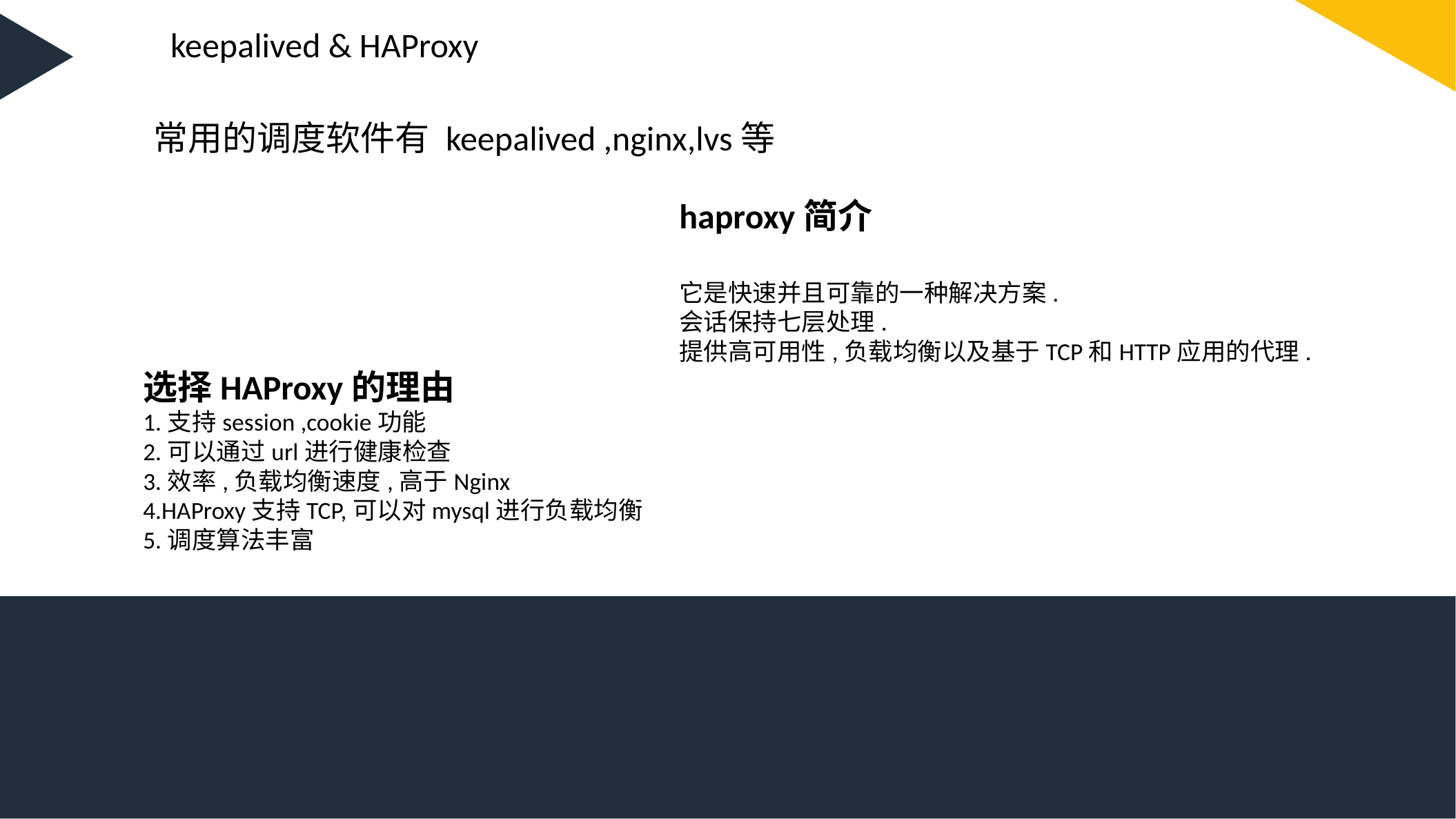

keepalived & HAProxy
常用的调度软件有 keepalived ,nginx,lvs等
haproxy简介

它是快速并且可靠的一种解决方案.
会话保持七层处理.
提供高可用性,负载均衡以及基于TCP和HTTP应用的代理.
选择HAProxy的理由
1.支持session ,cookie功能
2.可以通过url进行健康检查
3.效率,负载均衡速度,高于Nginx
4.HAProxy支持TCP,可以对mysql进行负载均衡
5.调度算法丰富